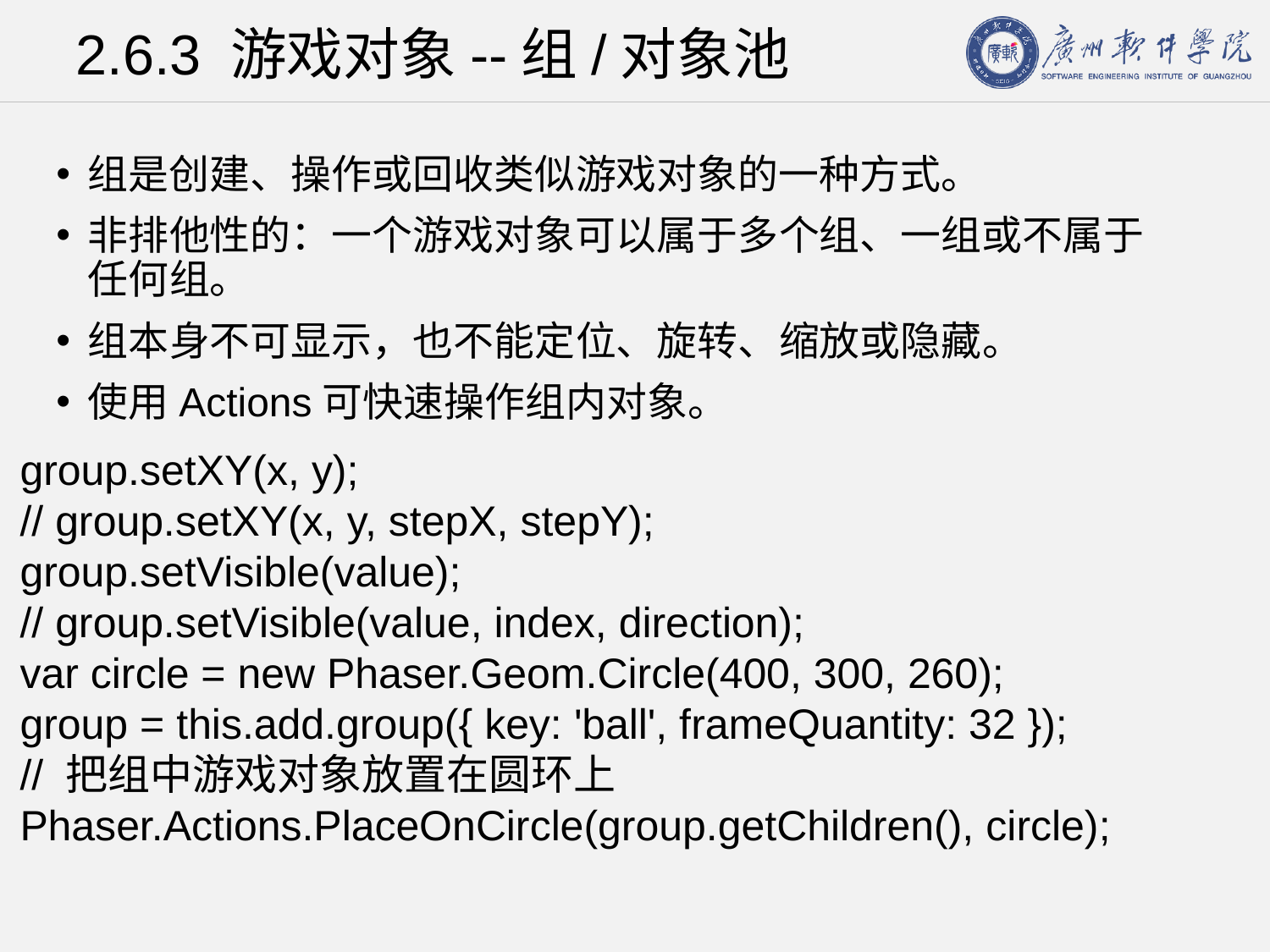

# 2.6.3 游戏对象--组/对象池
组是创建、操作或回收类似游戏对象的一种方式。
非排他性的：一个游戏对象可以属于多个组、一组或不属于任何组。
组本身不可显示，也不能定位、旋转、缩放或隐藏。
使用Actions可快速操作组内对象。
group.setXY(x, y);
// group.setXY(x, y, stepX, stepY);
group.setVisible(value);
// group.setVisible(value, index, direction);
var circle = new Phaser.Geom.Circle(400, 300, 260);
group = this.add.group({ key: 'ball', frameQuantity: 32 });
// 把组中游戏对象放置在圆环上
Phaser.Actions.PlaceOnCircle(group.getChildren(), circle);